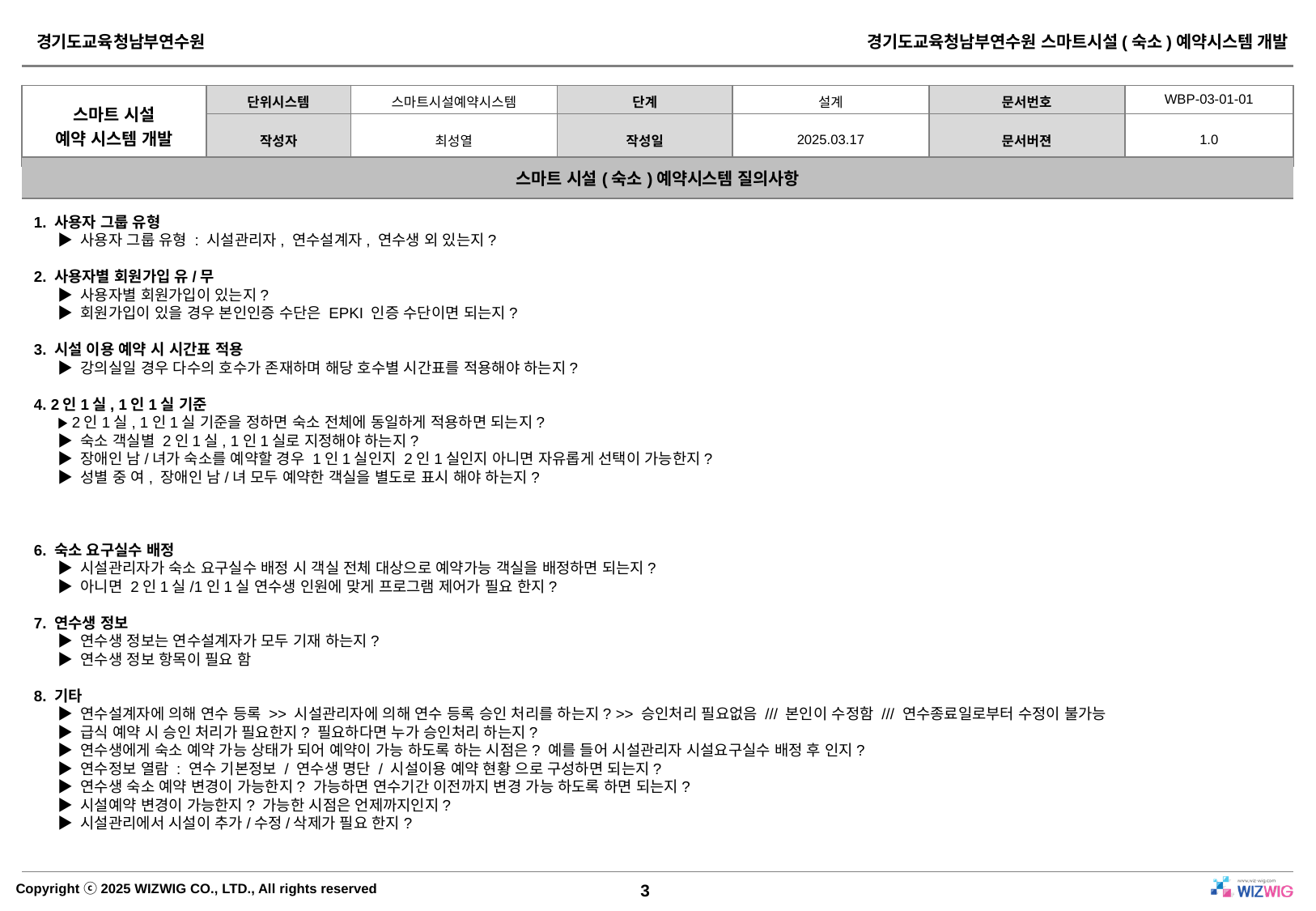

| 스마트 시설(숙소)예약시스템 질의사항 |
| --- |
1. 사용자 그룹 유형
▶ 사용자 그룹 유형 : 시설관리자, 연수설계자, 연수생 외 있는지?

2. 사용자별 회원가입 유/무
▶ 사용자별 회원가입이 있는지?
▶ 회원가입이 있을 경우 본인인증 수단은 EPKI 인증 수단이면 되는지?

3. 시설 이용 예약 시 시간표 적용
▶ 강의실일 경우 다수의 호수가 존재하며 해당 호수별 시간표를 적용해야 하는지?

4. 2인1실, 1인1실 기준
▶ 2인1실, 1인1실 기준을 정하면 숙소 전체에 동일하게 적용하면 되는지?
▶ 숙소 객실별 2인1실, 1인1실로 지정해야 하는지?
▶ 장애인 남/녀가 숙소를 예약할 경우 1인1실인지 2인1실인지 아니면 자유롭게 선택이 가능한지?
▶ 성별 중 여, 장애인 남/녀 모두 예약한 객실을 별도로 표시 해야 하는지?

6. 숙소 요구실수 배정
▶ 시설관리자가 숙소 요구실수 배정 시 객실 전체 대상으로 예약가능 객실을 배정하면 되는지?
▶ 아니면 2인1실/1인1실 연수생 인원에 맞게 프로그램 제어가 필요 한지?

7. 연수생 정보
▶ 연수생 정보는 연수설계자가 모두 기재 하는지?
▶ 연수생 정보 항목이 필요 함

8. 기타
▶ 연수설계자에 의해 연수 등록 >> 시설관리자에 의해 연수 등록 승인 처리를 하는지? >> 승인처리 필요없음 /// 본인이 수정함 /// 연수종료일로부터 수정이 불가능
▶ 급식 예약 시 승인 처리가 필요한지? 필요하다면 누가 승인처리 하는지?
▶ 연수생에게 숙소 예약 가능 상태가 되어 예약이 가능 하도록 하는 시점은? 예를 들어 시설관리자 시설요구실수 배정 후 인지?
▶ 연수정보 열람 : 연수 기본정보 / 연수생 명단 / 시설이용 예약 현황 으로 구성하면 되는지?
▶ 연수생 숙소 예약 변경이 가능한지? 가능하면 연수기간 이전까지 변경 가능 하도록 하면 되는지?
▶ 시설예약 변경이 가능한지? 가능한 시점은 언제까지인지?
▶ 시설관리에서 시설이 추가/수정/삭제가 필요 한지?